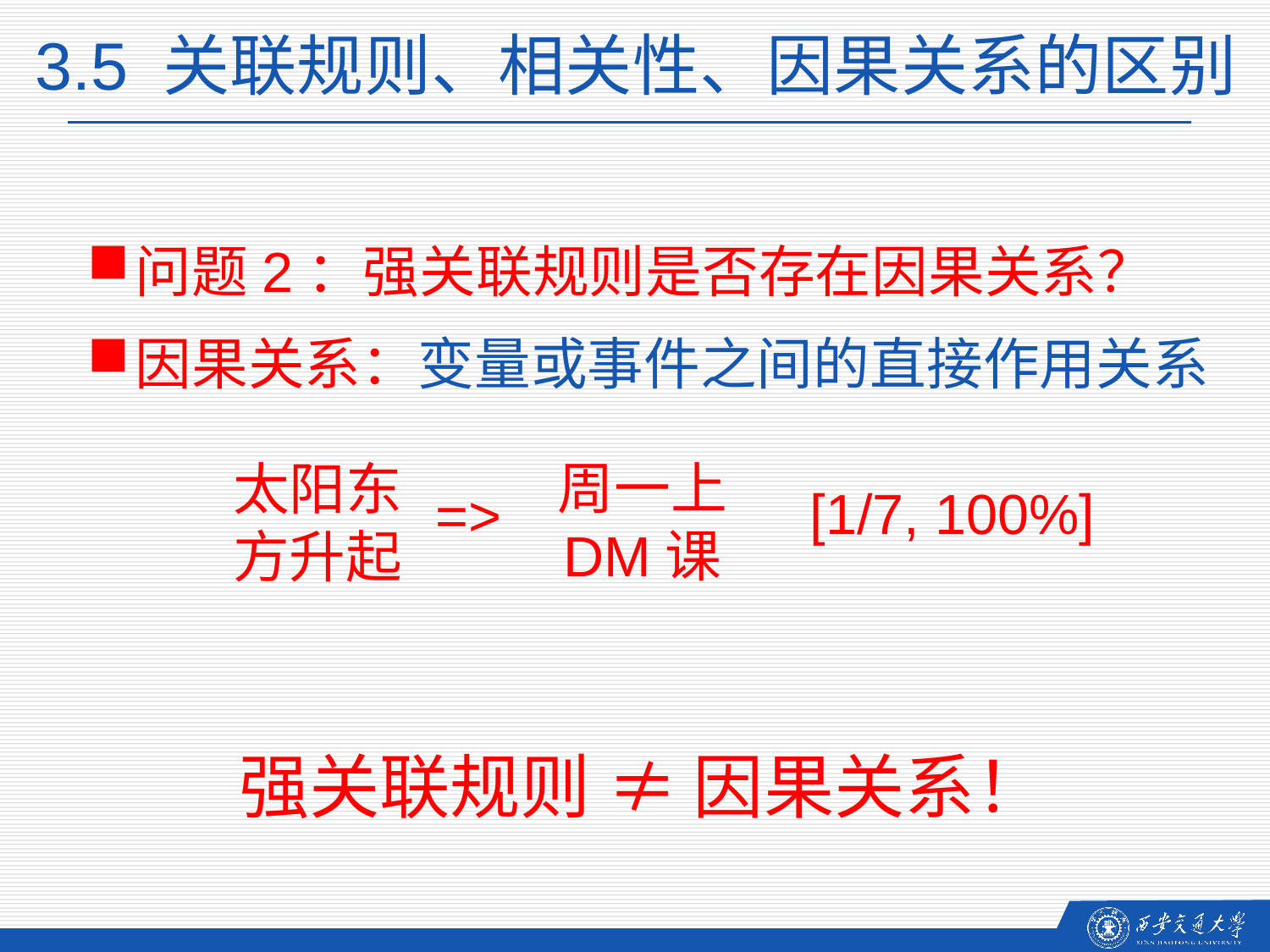

3.5 关联规则、相关性、因果关系的区别
问题2：强关联规则是否存在因果关系？
因果关系：变量或事件之间的直接作用关系
周一上
DM课
太阳东
方升起
[1/7, 100%]
=>
强关联规则 ≠ 因果关系！